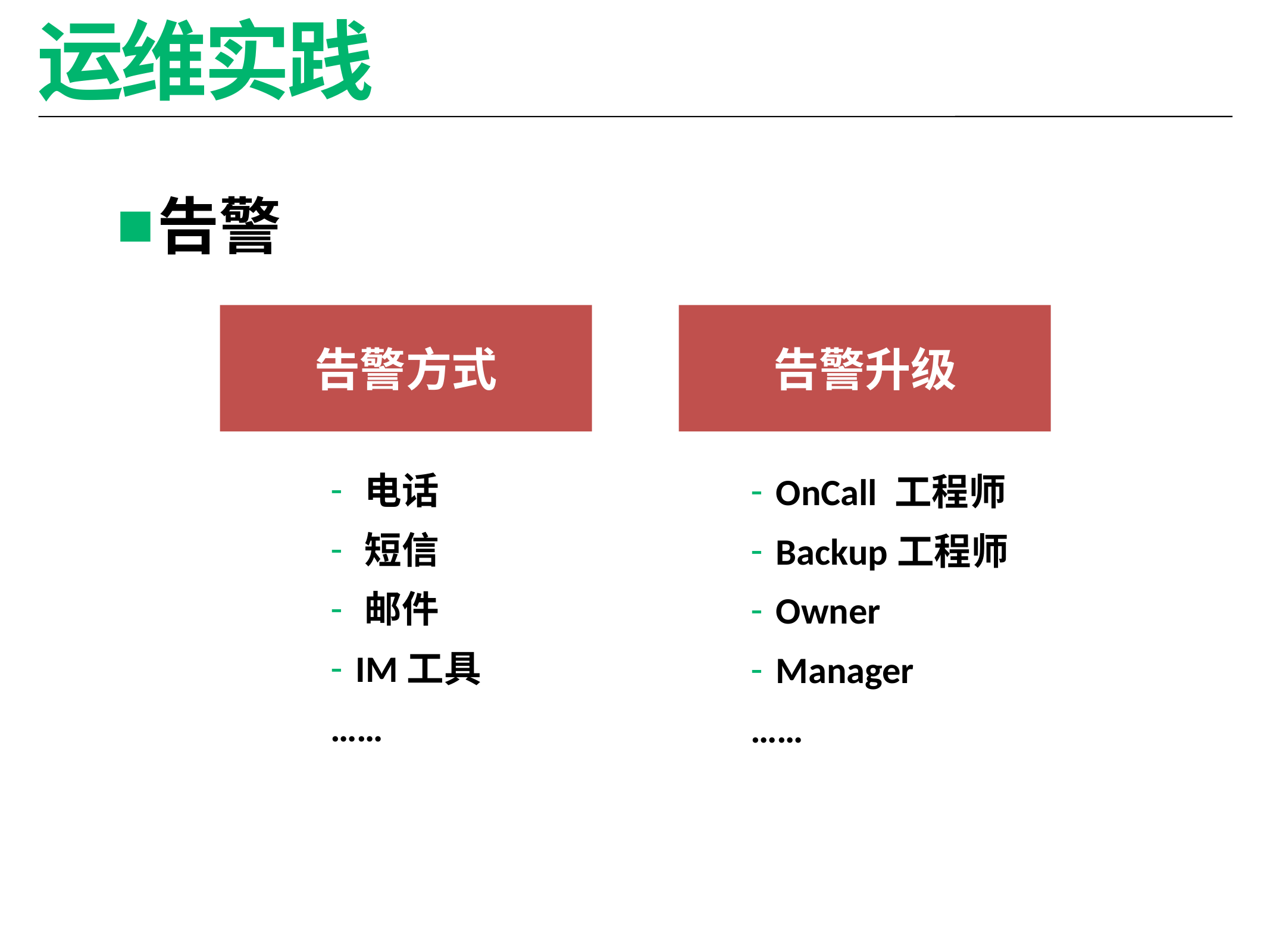

# 运维实践
告警
告警方式
告警升级
 电话
 短信
 邮件
 IM工具
……
 OnCall 工程师
 Backup工程师
 Owner
 Manager
……
110